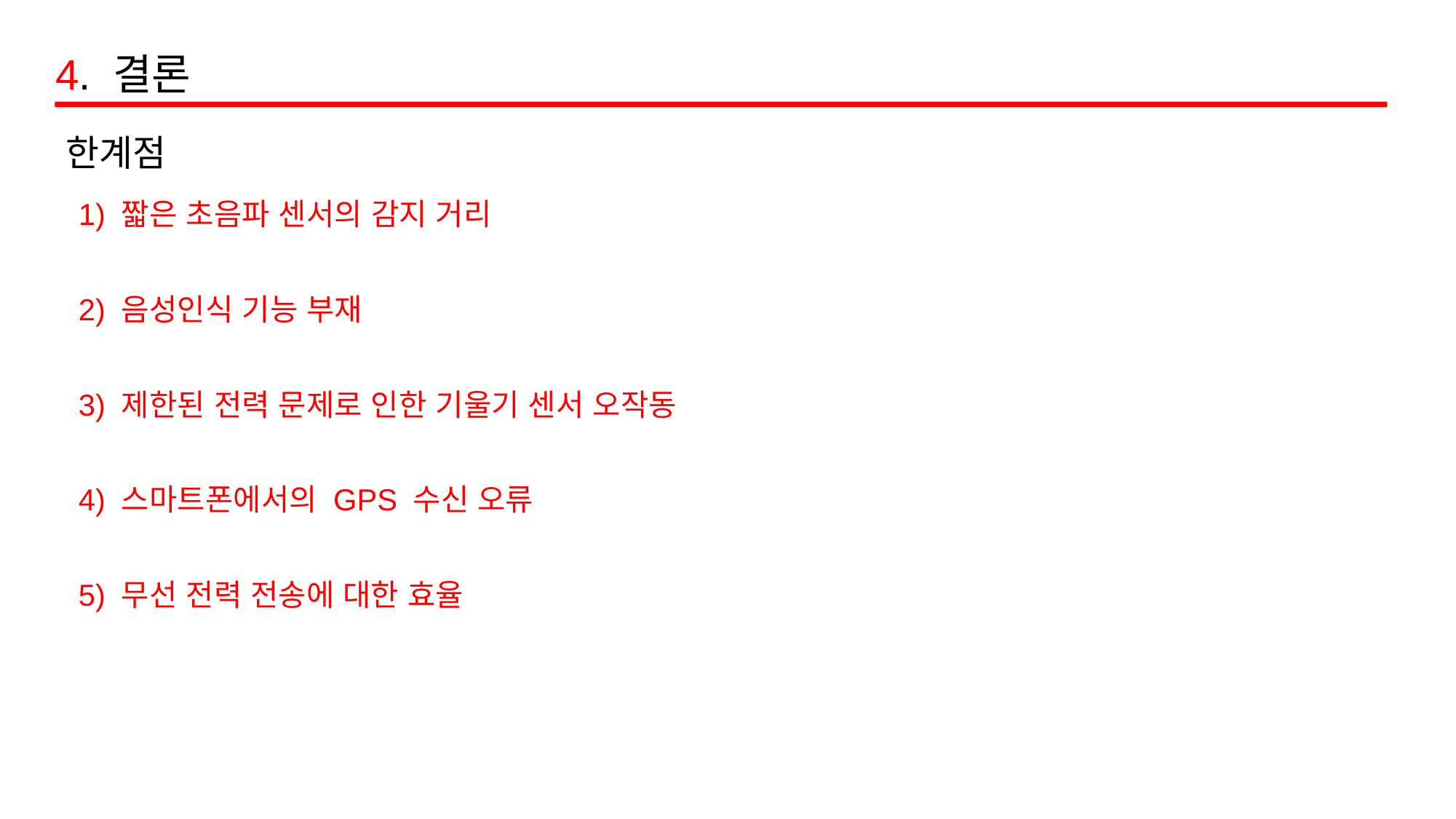

4. 결론

한계점
1) 짧은 초음파 센서의 감지 거리
2) 음성인식 기능 부재
3) 제한된 전력 문제로 인한 기울기 센서 오작동
4) 스마트폰에서의 GPS 수신 오류
5) 무선 전력 전송에 대한 효율